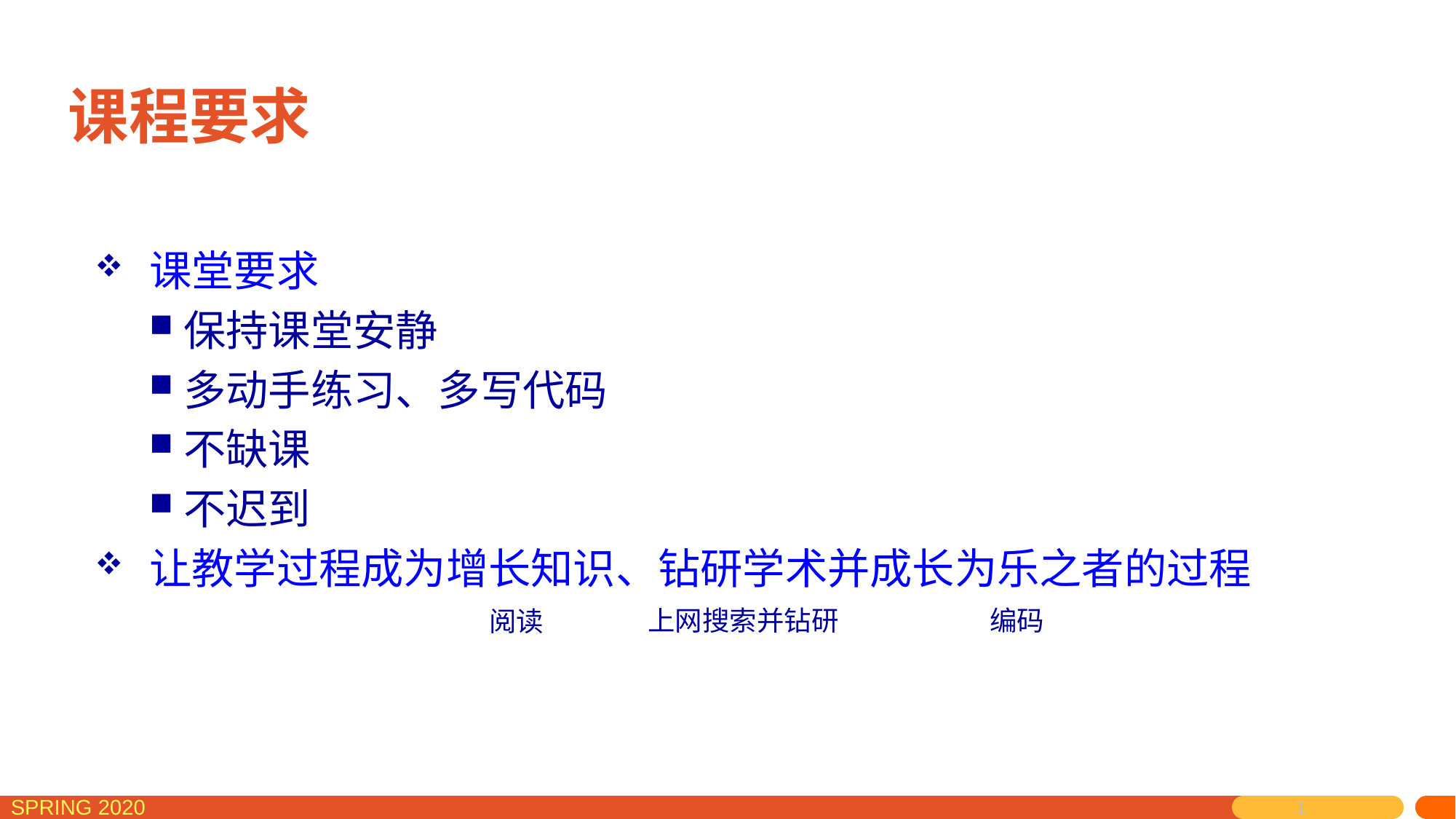

1
# 课程要求
课堂要求
保持课堂安静
多动手练习、多写代码
不缺课
不迟到
让教学过程成为增长知识、钻研学术并成长为乐之者的过程
 上网搜索并钻研
编码
阅读